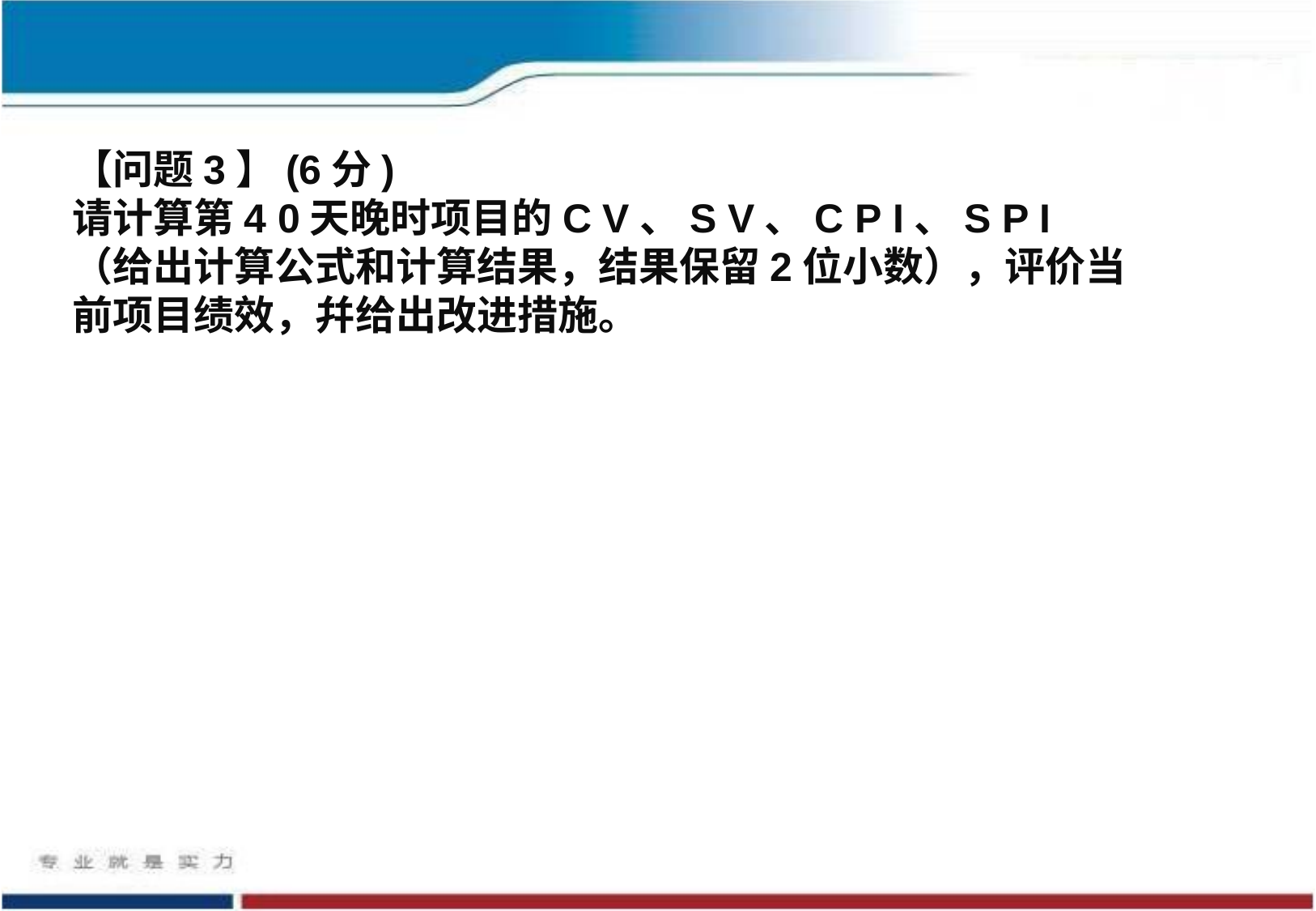

【问题3】(6分)
请计算第4 0天晚时项目的C V、S V、C P I、S P I（给出计算公式和计算结果，结果保留2位小数），评价当前项目绩效，幷给出改进措施。